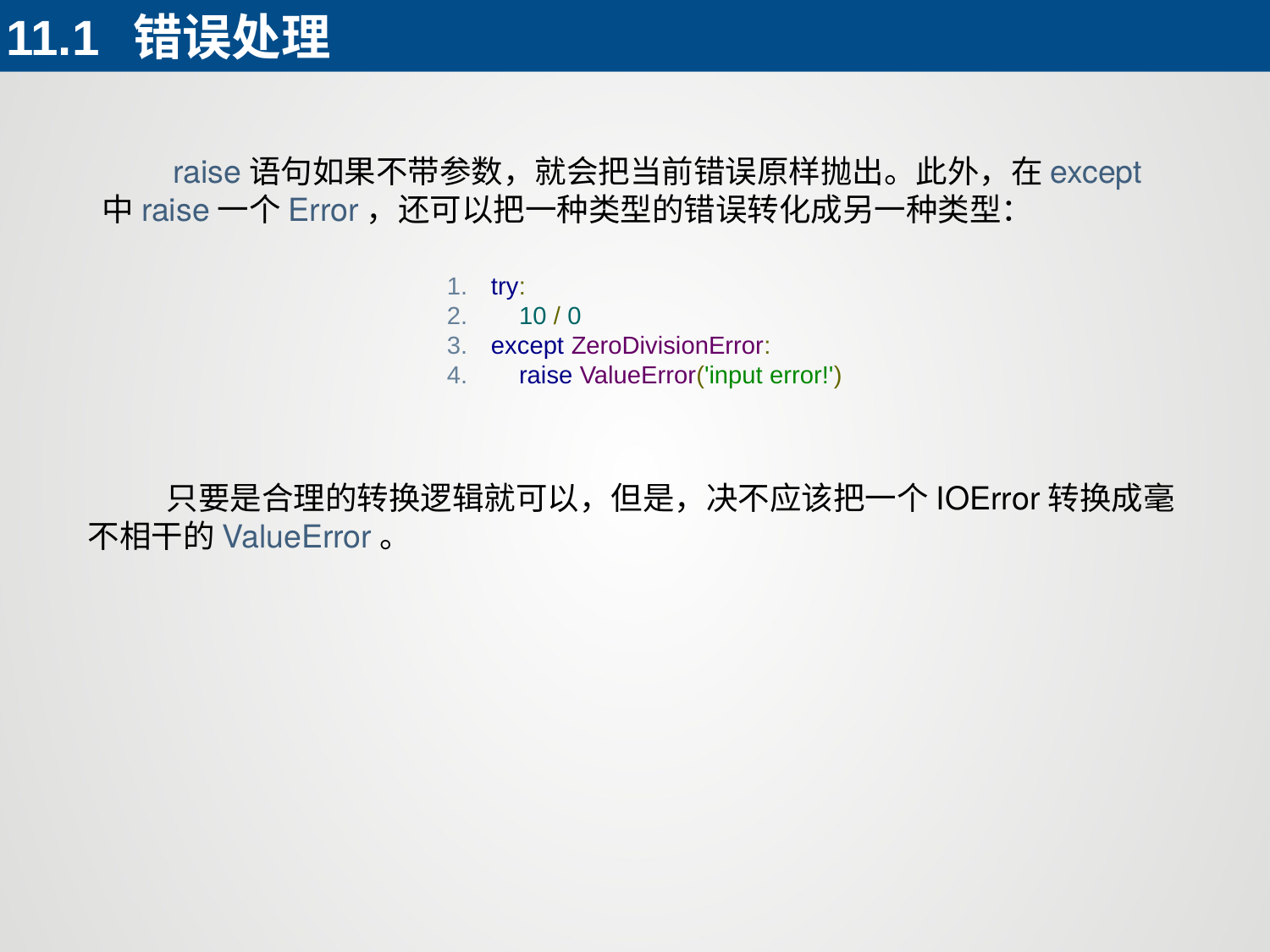

11.1	错误处理
        raise语句如果不带参数，就会把当前错误原样抛出。此外，在except中raise一个Error，还可以把一种类型的错误转化成另一种类型：
try:
    10 / 0
except ZeroDivisionError:
    raise ValueError('input error!')
        只要是合理的转换逻辑就可以，但是，决不应该把一个IOError转换成毫不相干的ValueError。